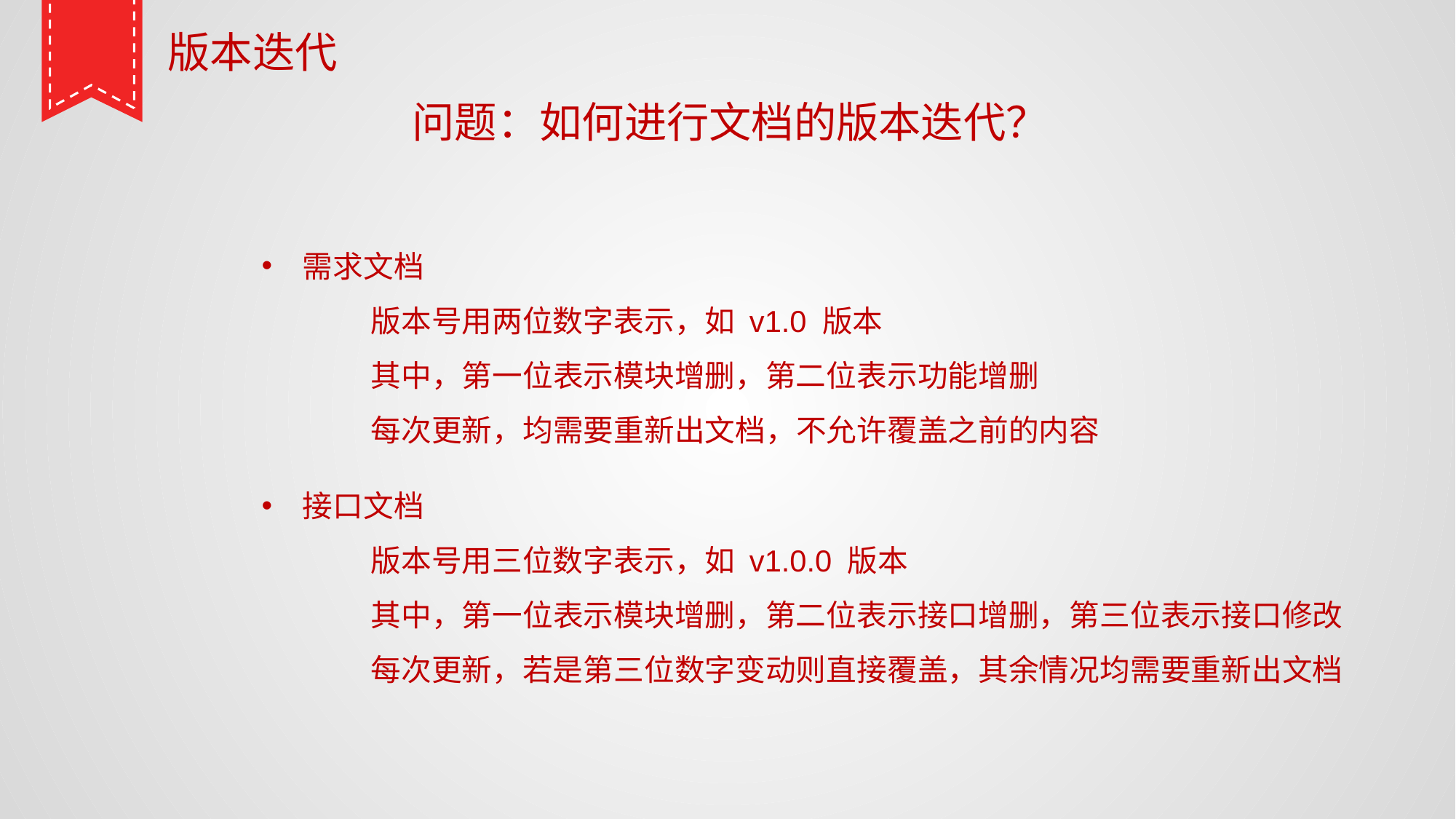

版本迭代
问题：如何进行文档的版本迭代？
需求文档
	版本号用两位数字表示，如 v1.0 版本
	其中，第一位表示模块增删，第二位表示功能增删
	每次更新，均需要重新出文档，不允许覆盖之前的内容

接口文档
	版本号用三位数字表示，如 v1.0.0 版本
	其中，第一位表示模块增删，第二位表示接口增删，第三位表示接口修改
	每次更新，若是第三位数字变动则直接覆盖，其余情况均需要重新出文档